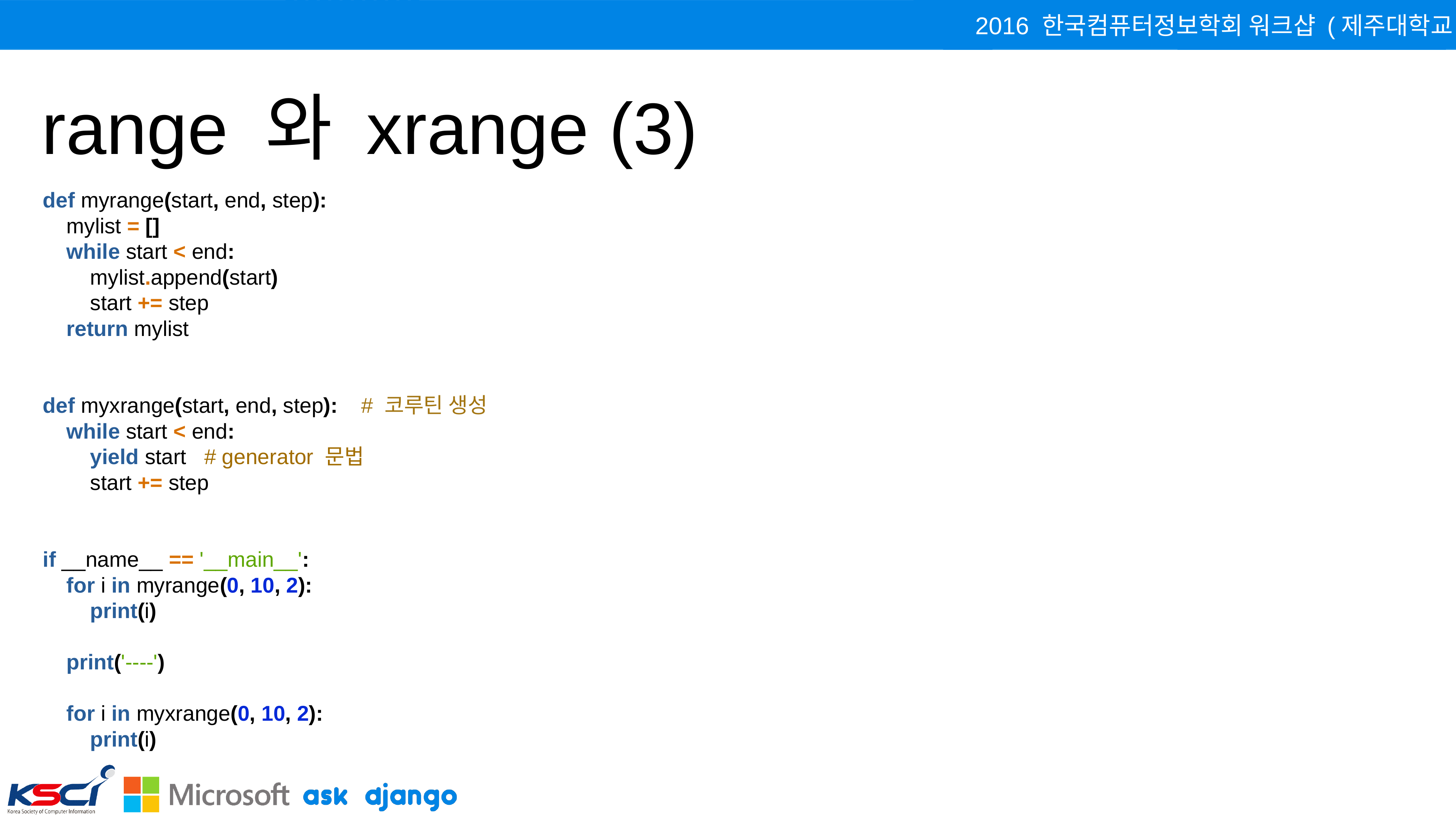

# range 와 xrange (3)
def myrange(start, end, step):
    mylist = []
    while start < end:
        mylist.append(start)
        start += step
    return mylist

def myxrange(start, end, step):    # 코루틴 생성
    while start < end:
        yield start   # generator 문법
        start += step

if __name__ == '__main__':
    for i in myrange(0, 10, 2):
        print(i)

    print('----')

    for i in myxrange(0, 10, 2):
        print(i)